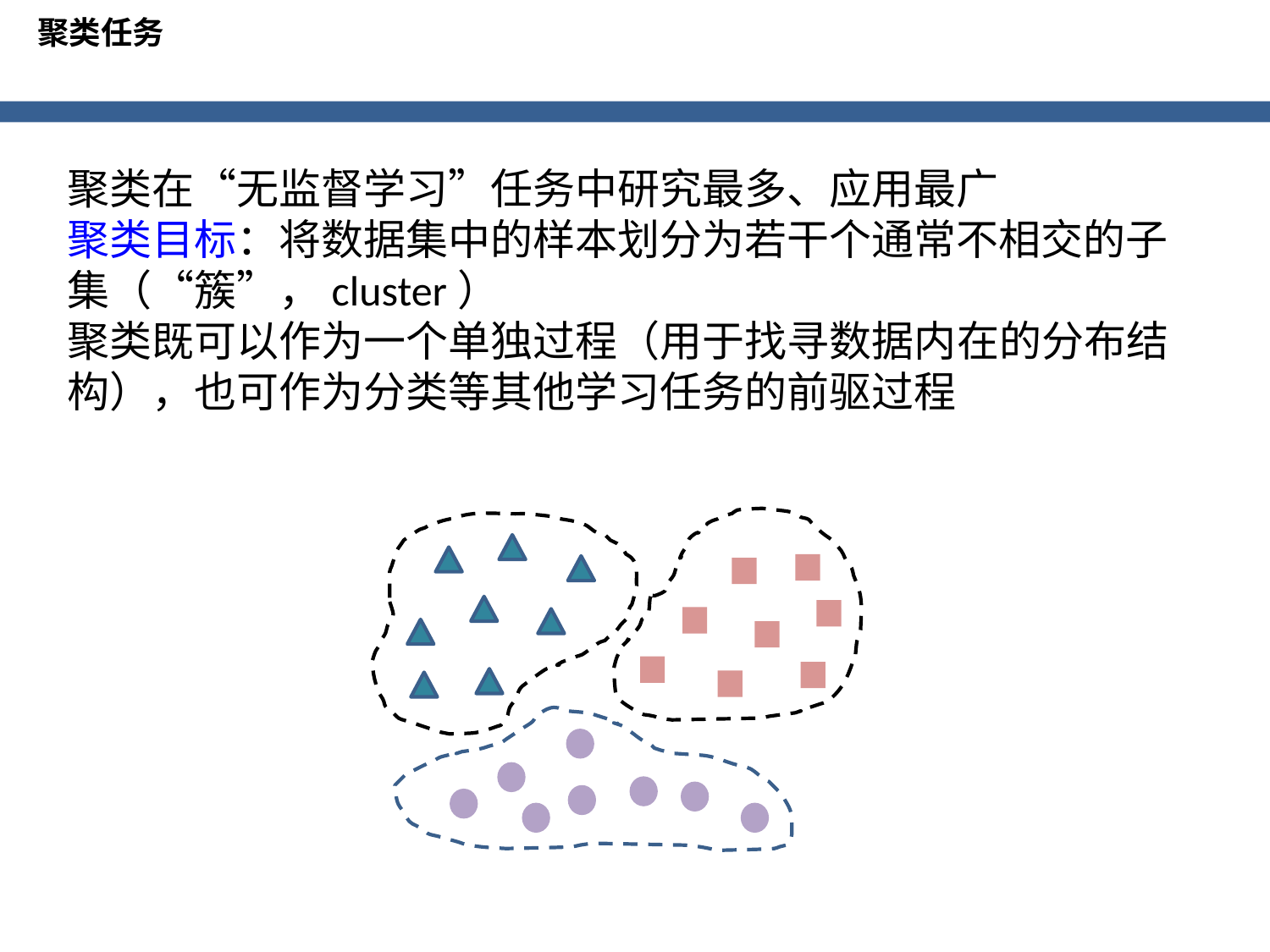

聚类任务
聚类在“无监督学习”任务中研究最多、应用最广
聚类目标：将数据集中的样本划分为若干个通常不相交的子集（“簇”，cluster）
聚类既可以作为一个单独过程（用于找寻数据内在的分布结构），也可作为分类等其他学习任务的前驱过程